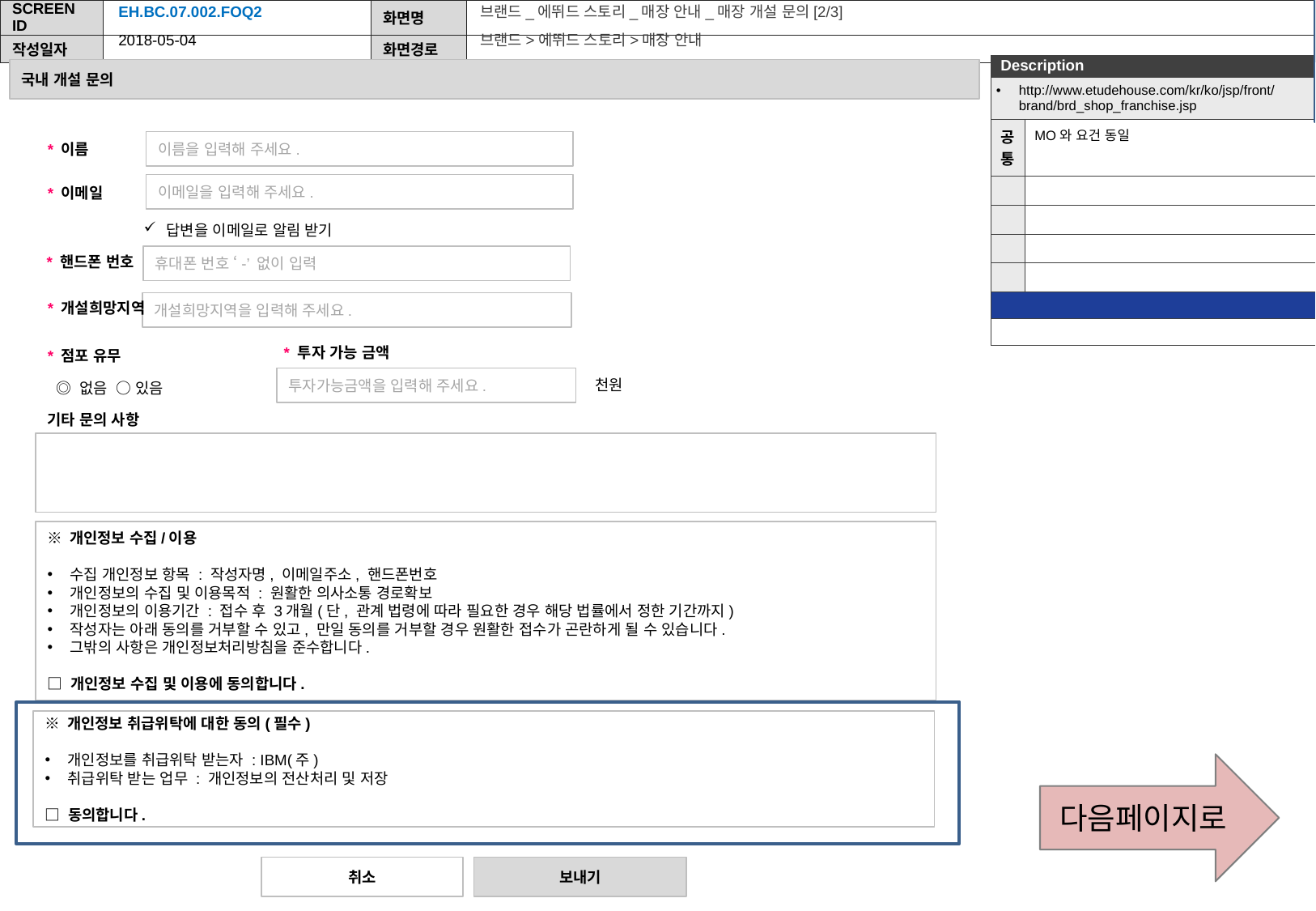

5/4
개인정보위탁동의 추가
EH.BC.07.002.FOQ2
브랜드_에뛰드 스토리_매장 안내_매장 개설 문의[2/3]
2018-05-04
브랜드>에뛰드 스토리>매장 안내
| Description |  |
| --- | --- |
| http://www.etudehouse.com/kr/ko/jsp/front/brand/brd\_shop\_franchise.jsp |  |
| 공통 | MO와 요건 동일 |
|  |  |
|  |  |
|  |  |
|  |  |
|  |  |
|  |  |
국내 개설 문의
이름을 입력해 주세요.
* 이름
이메일을 입력해 주세요.
* 이메일
답변을 이메일로 알림 받기
휴대폰 번호 ‘-’ 없이 입력
* 핸드폰 번호
* 개설희망지역
개설희망지역을 입력해 주세요.
* 투자 가능 금액
* 점포 유무
투자가능금액을 입력해 주세요.
천원
◎ 없음  ○ 있음
기타 문의 사항

※ 개인정보 수집/이용

수집 개인정보 항목 : 작성자명, 이메일주소, 핸드폰번호
개인정보의 수집 및 이용목적 : 원활한 의사소통 경로확보
개인정보의 이용기간 : 접수 후 3개월(단, 관계 법령에 따라 필요한 경우 해당 법률에서 정한 기간까지)
작성자는 아래 동의를 거부할 수 있고, 만일 동의를 거부할 경우 원활한 접수가 곤란하게 될 수 있습니다.
그밖의 사항은 개인정보처리방침을 준수합니다.

□ 개인정보 수집 및 이용에 동의합니다.

※ 개인정보 취급위탁에 대한 동의(필수)

개인정보를 취급위탁 받는자 : IBM(주)
취급위탁 받는 업무 : 개인정보의 전산처리 및 저장

□ 동의합니다.
다음페이지로
취소
보내기